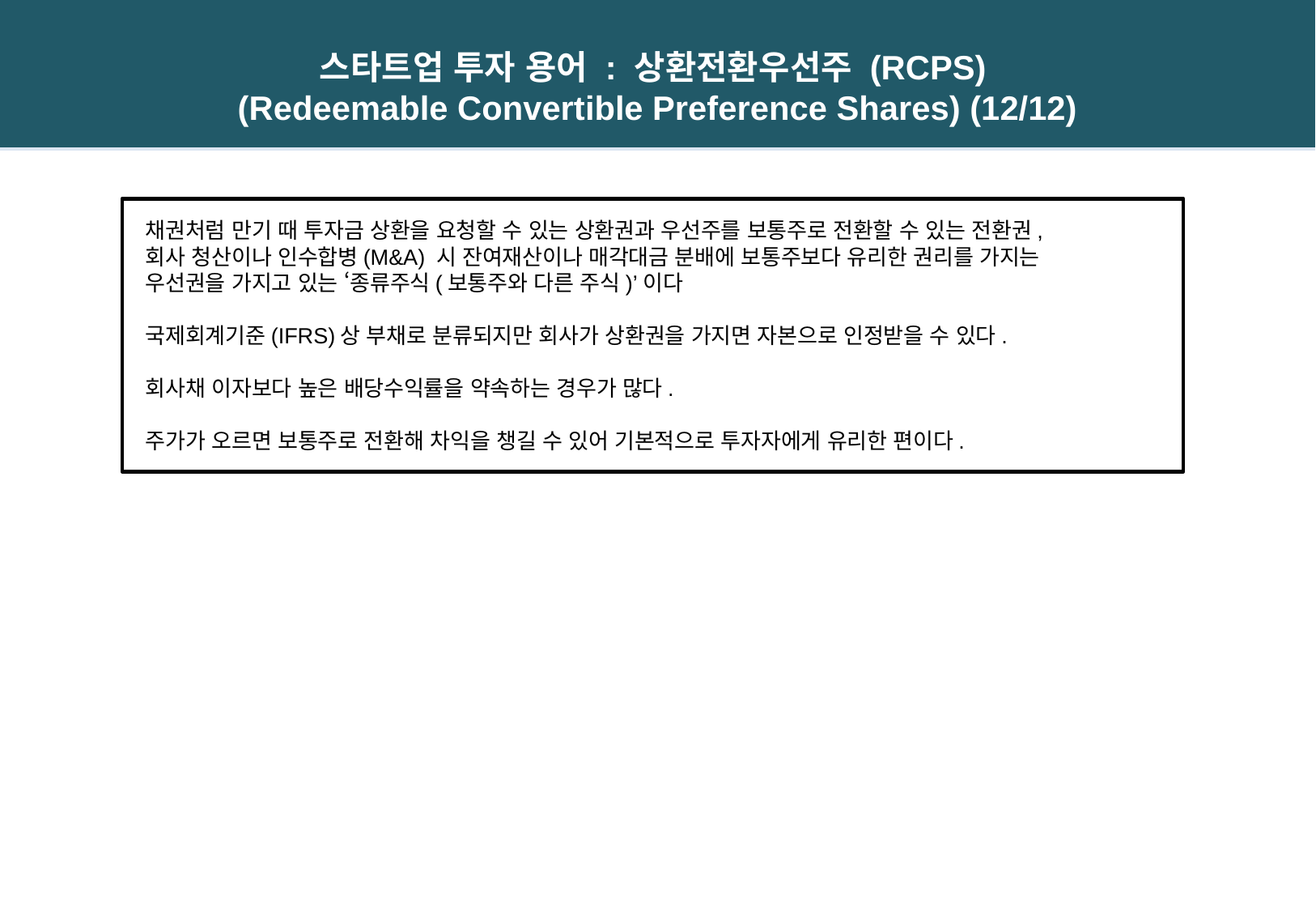

스타트업 투자 용어 : 상환전환우선주 (RCPS)
(Redeemable Convertible Preference Shares) (12/12)

 채권처럼 만기 때 투자금 상환을 요청할 수 있는 상환권과 우선주를 보통주로 전환할 수 있는 전환권,
 회사 청산이나 인수합병(M&A) 시 잔여재산이나 매각대금 분배에 보통주보다 유리한 권리를 가지는
 우선권을 가지고 있는 ‘종류주식(보통주와 다른 주식)’이다

 국제회계기준(IFRS)상 부채로 분류되지만 회사가 상환권을 가지면 자본으로 인정받을 수 있다.
 회사채 이자보다 높은 배당수익률을 약속하는 경우가 많다.

 주가가 오르면 보통주로 전환해 차익을 챙길 수 있어 기본적으로 투자자에게 유리한 편이다.